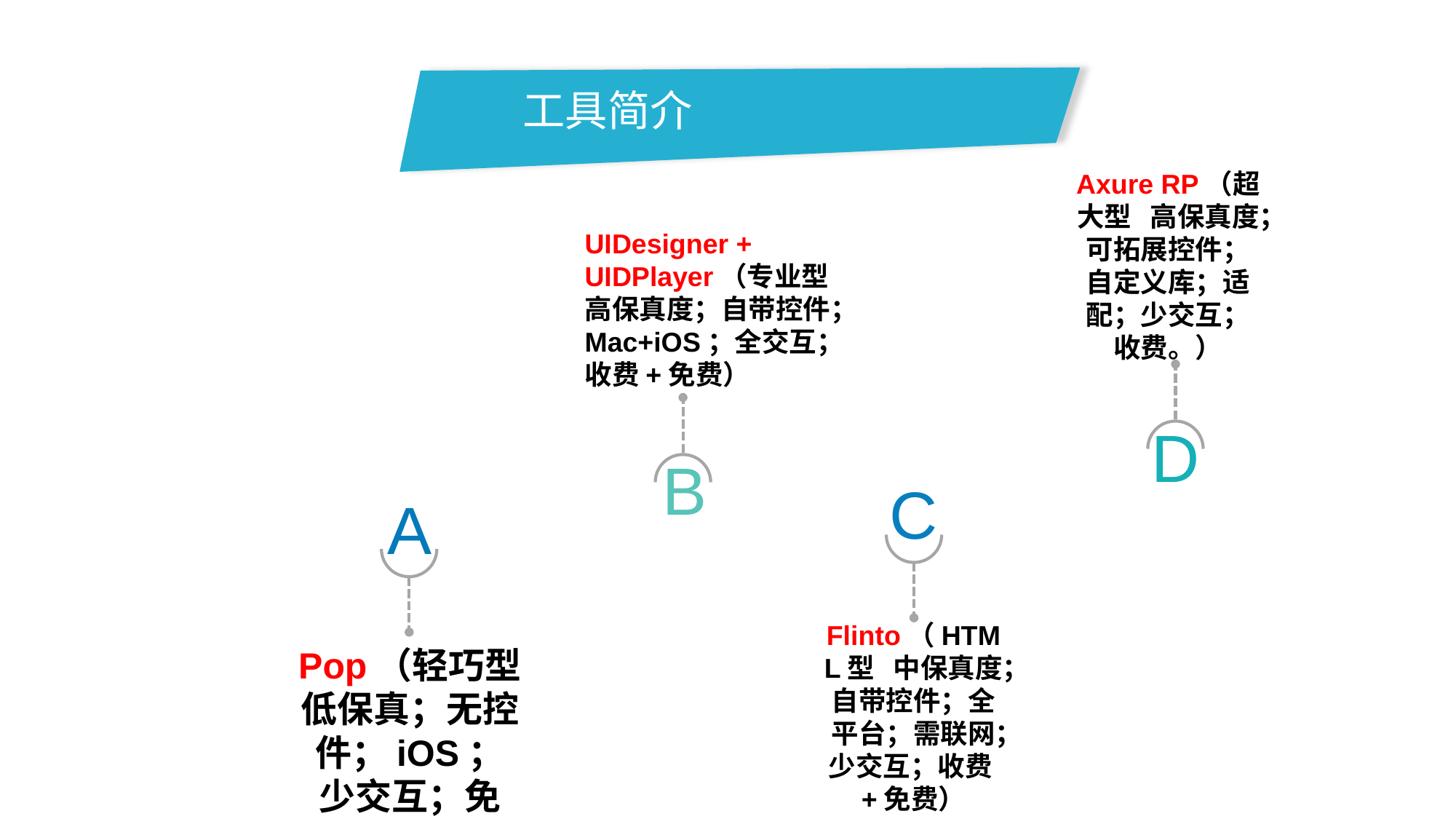

工具简介

Axure RP（超大型   高保真度；可拓展控件；自定义库；适配；少交互；收费。）

UIDesigner + UIDPlayer（专业型  高保真度；自带控件；Mac+iOS；全交互；收费+免费）

D

B
C

A

Flinto（HTML型   中保真度；自带控件；全平台；需联网；少交互；收费+免费）
Pop（轻巧型 低保真；无控件；iOS；少交互；免费。）